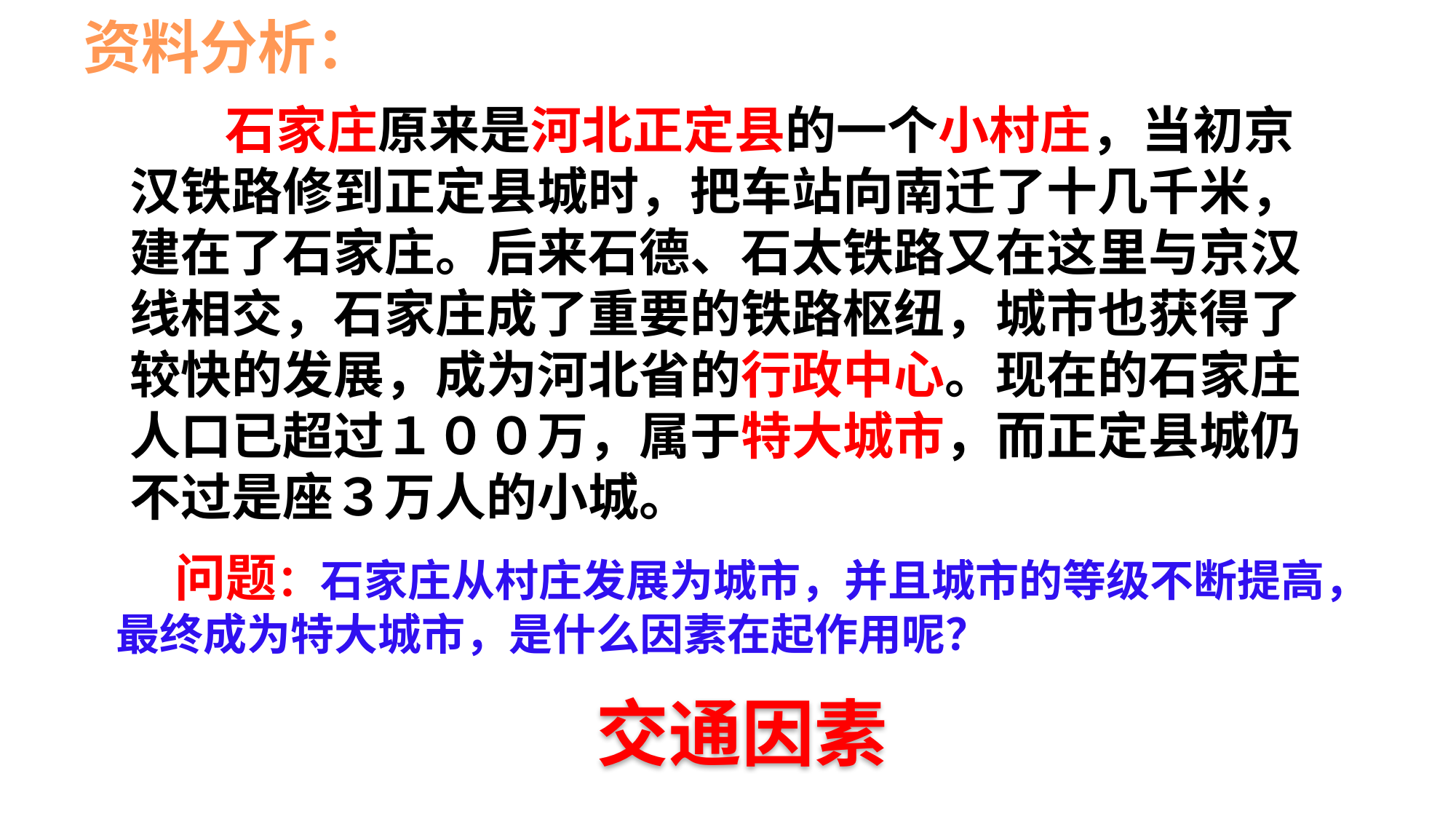

资料分析：
　　    石家庄原来是河北正定县的一个小村庄，当初京汉铁路修到正定县城时，把车站向南迁了十几千米，建在了石家庄。后来石德、石太铁路又在这里与京汉线相交，石家庄成了重要的铁路枢纽，城市也获得了较快的发展，成为河北省的行政中心。现在的石家庄人口已超过１００万，属于特大城市，而正定县城仍不过是座３万人的小城。
    问题：石家庄从村庄发展为城市，并且城市的等级不断提高，最终成为特大城市，是什么因素在起作用呢？
交通因素